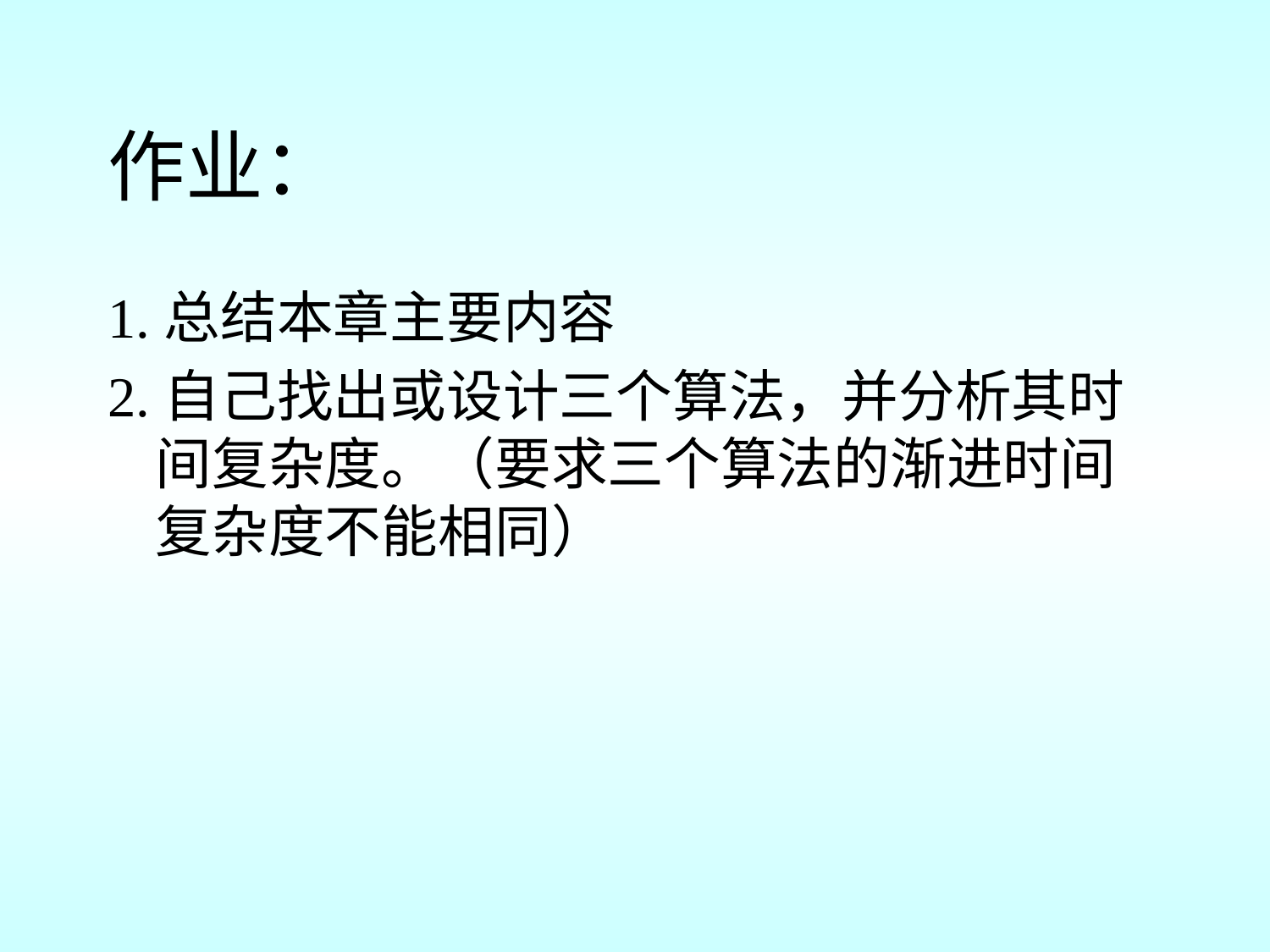

# 作业：
1.总结本章主要内容
2.自己找出或设计三个算法，并分析其时间复杂度。（要求三个算法的渐进时间复杂度不能相同）